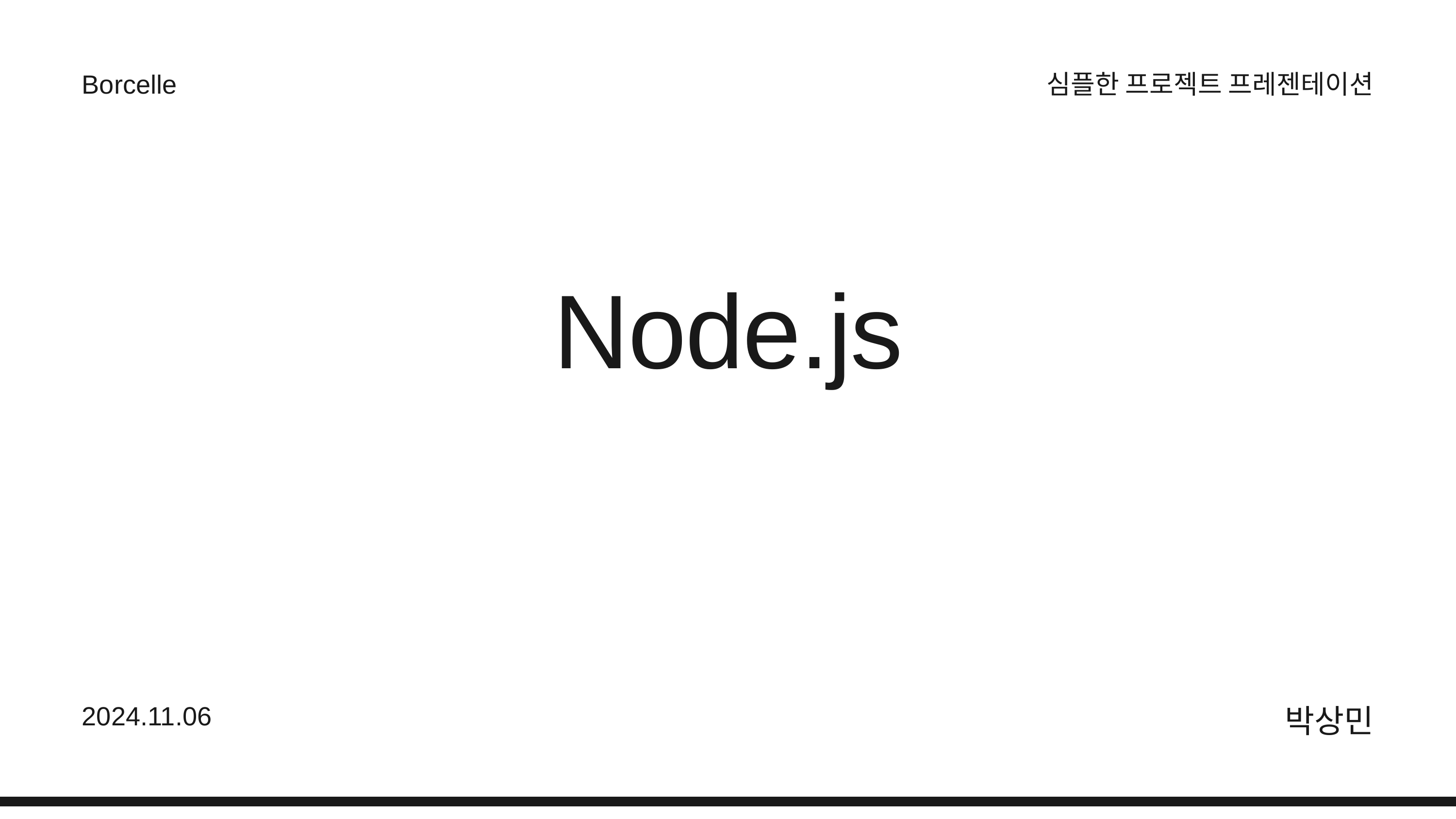

Borcelle
심플한 프로젝트 프레젠테이션
Node.js
2024.11.06
박상민